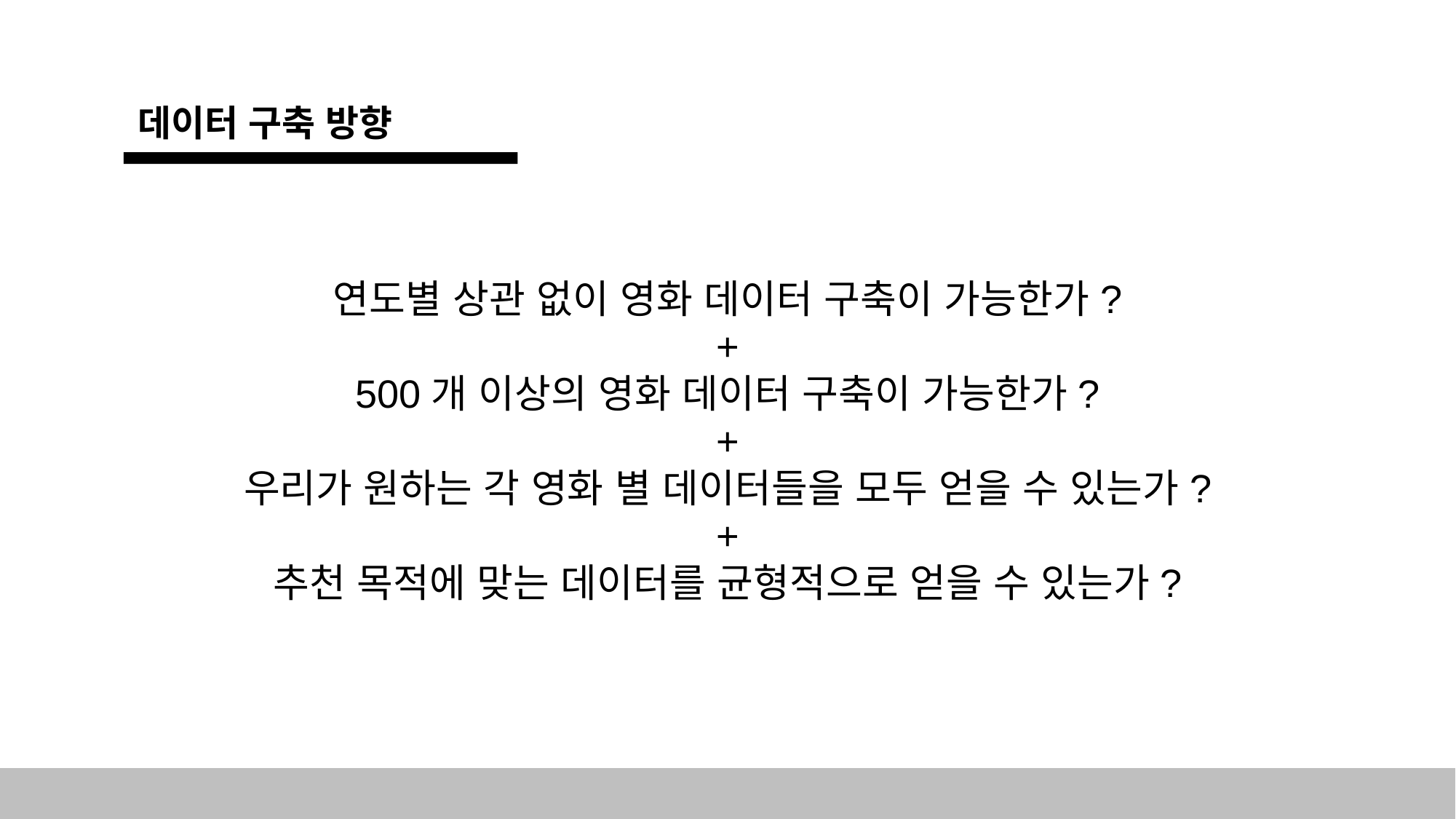

데이터 구축 방향

연도별 상관 없이 영화 데이터 구축이 가능한가?
+
500개 이상의 영화 데이터 구축이 가능한가?
+
우리가 원하는 각 영화 별 데이터들을 모두 얻을 수 있는가?
+
추천 목적에 맞는 데이터를 균형적으로 얻을 수 있는가?